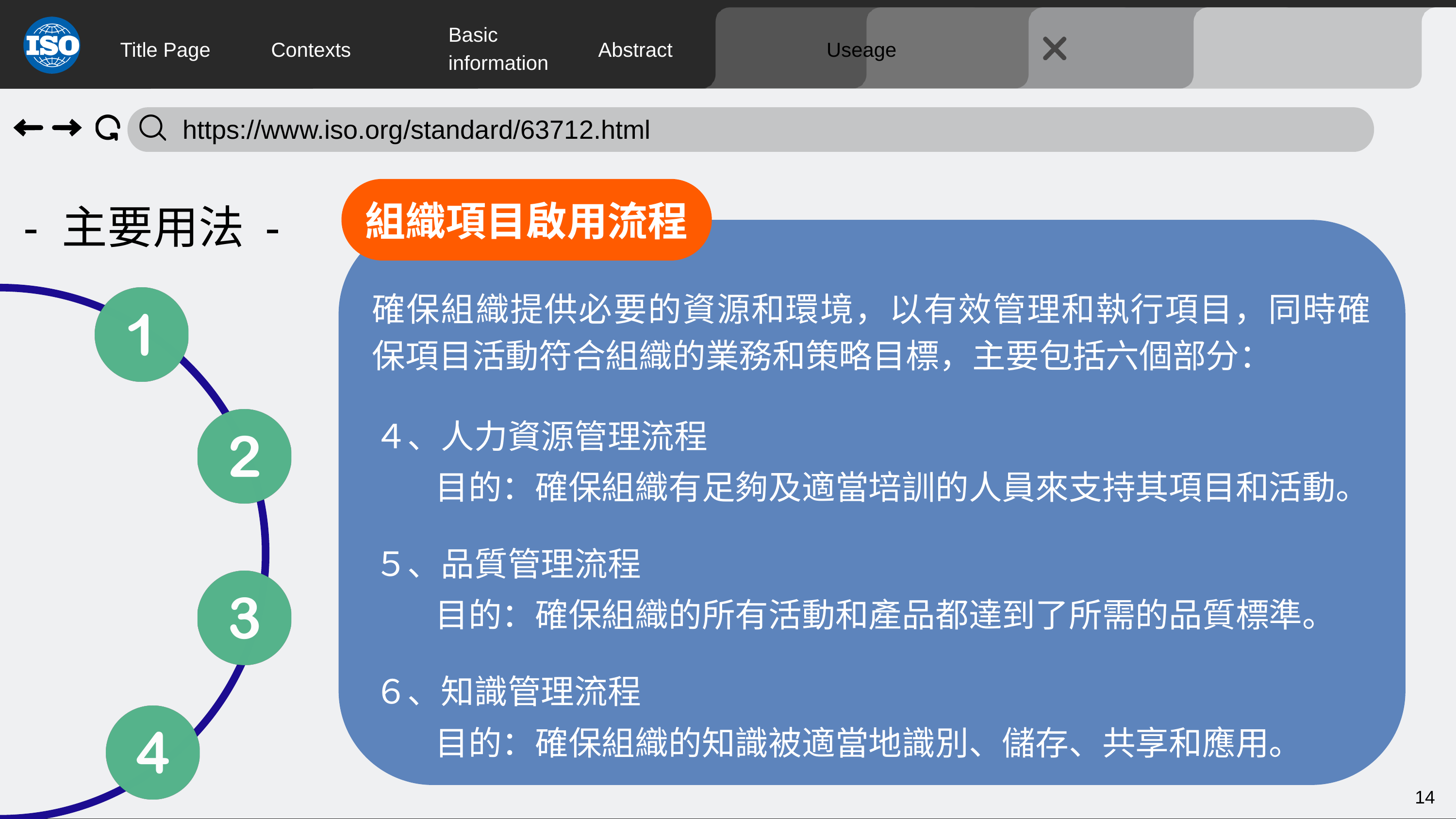

Title Page
Contexts
Abstract
Useage

Basic
information

       https://www.iso.org/standard/63712.html

- 主要用法 -
組織項目啟用流程

確保組織提供必要的資源和環境，以有效管理和執行項目，同時確保項目活動符合組織的業務和策略目標，主要包括六個部分：

４、人力資源管理流程
       目的：確保組織有足夠及適當培訓的人員來支持其項目和活動。

５、品質管理流程
       目的：確保組織的所有活動和產品都達到了所需的品質標準。

６、知識管理流程
       目的：確保組織的知識被適當地識別、儲存、共享和應用。

14